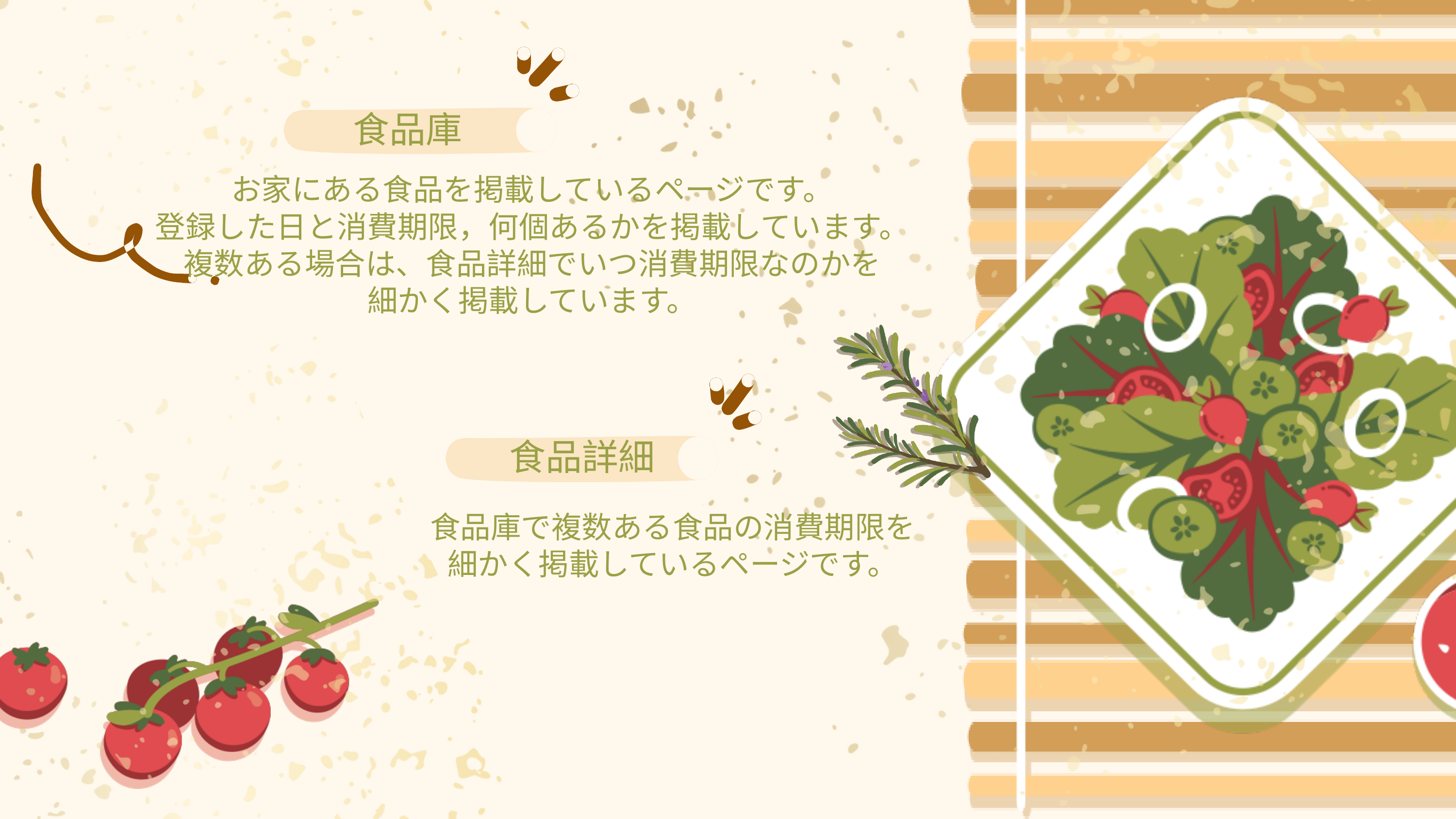

食品庫

お家にある食品を掲載しているページです。
登録した日と消費期限，何個あるかを掲載しています。
複数ある場合は、食品詳細でいつ消費期限なのかを
細かく掲載しています。

食品詳細

食品庫で複数ある食品の消費期限を
細かく掲載しているページです。